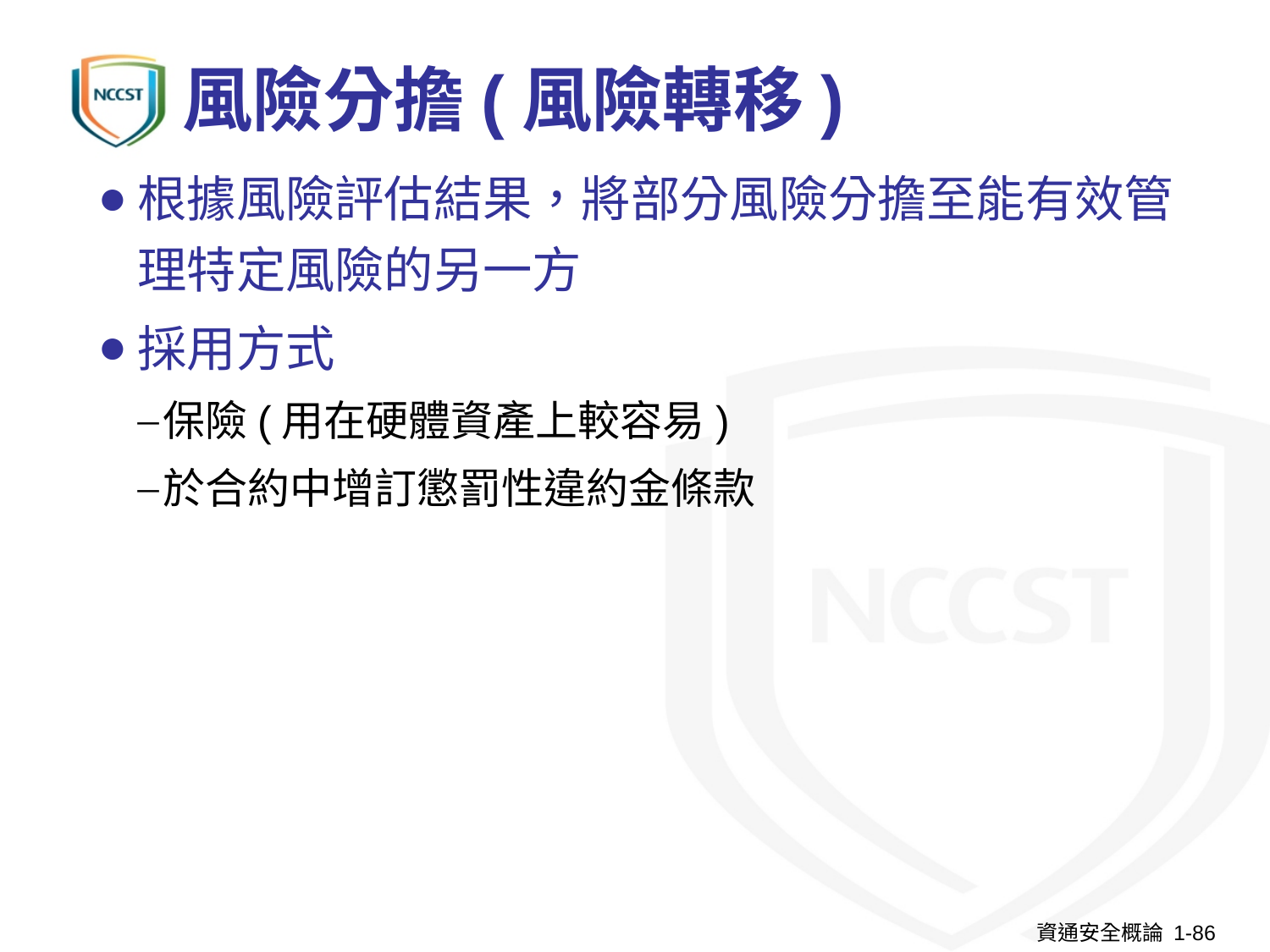

# 風險分擔(風險轉移)
根據風險評估結果，將部分風險分擔至能有效管理特定風險的另一方
採用方式
保險(用在硬體資產上較容易)
於合約中增訂懲罰性違約金條款